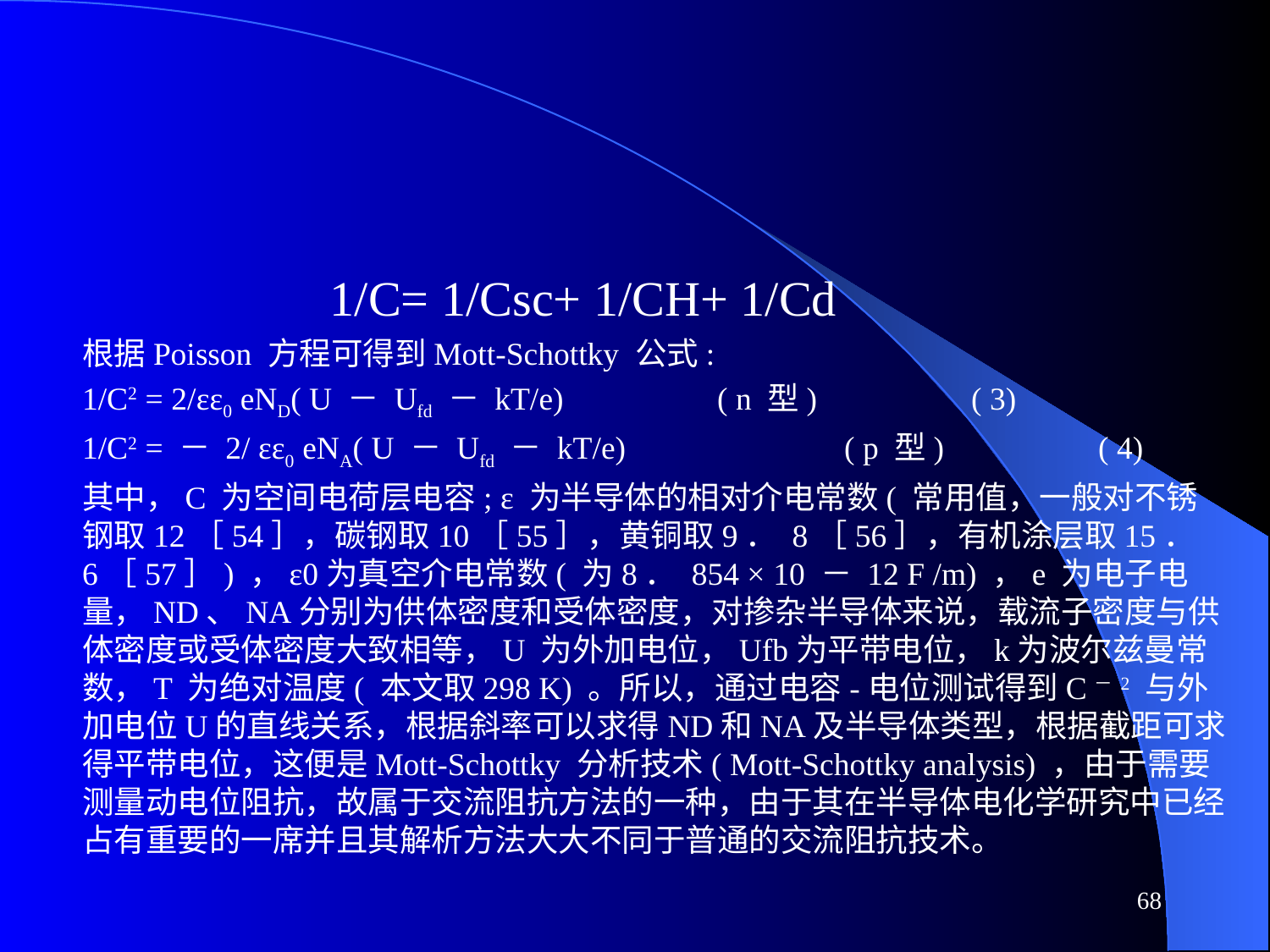

#
1/C= 1/Csc+ 1/CH+ 1/Cd
根据Poisson 方程可得到Mott-Schottky 公式:
1/C2 = 2/εε0 eND( U － Ufd － kT/e)		( n 型) 		( 3)
1/C2 = － 2/ εε0 eNA( U － Ufd － kT/e)		( p 型) 		( 4)
其中，C 为空间电荷层电容; ε 为半导体的相对介电常数( 常用值，一般对不锈钢取12［54］，碳钢取10［55］，黄铜取9． 8［56］，有机涂层取15． 6［57］) ，ε0为真空介电常数( 为8． 854 × 10 － 12 F /m) ，e 为电子电量，ND、NA分别为供体密度和受体密度，对掺杂半导体来说，载流子密度与供体密度或受体密度大致相等，U 为外加电位，Ufb为平带电位，k为波尔兹曼常数，T 为绝对温度( 本文取298 K) 。所以，通过电容-电位测试得到C－2 与外加电位U的直线关系，根据斜率可以求得ND和NA及半导体类型，根据截距可求得平带电位，这便是Mott-Schottky 分析技术( Mott-Schottky analysis) ，由于需要测量动电位阻抗，故属于交流阻抗方法的一种，由于其在半导体电化学研究中已经占有重要的一席并且其解析方法大大不同于普通的交流阻抗技术。
68